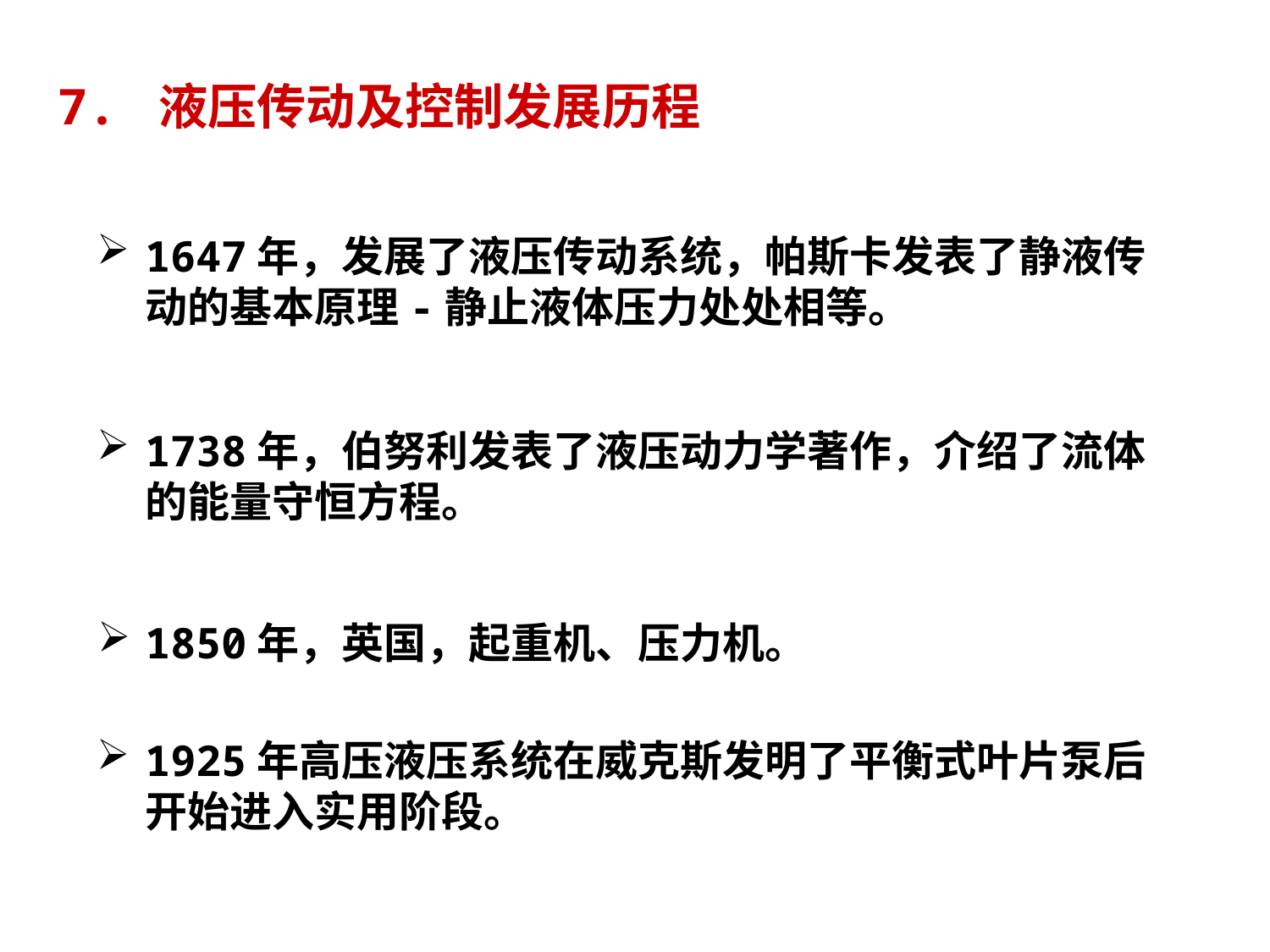

7. 液压传动及控制发展历程
1647年，发展了液压传动系统，帕斯卡发表了静液传动的基本原理-静止液体压力处处相等。
1738年，伯努利发表了液压动力学著作，介绍了流体的能量守恒方程。
1850年，英国，起重机、压力机。
1925年高压液压系统在威克斯发明了平衡式叶片泵后开始进入实用阶段。